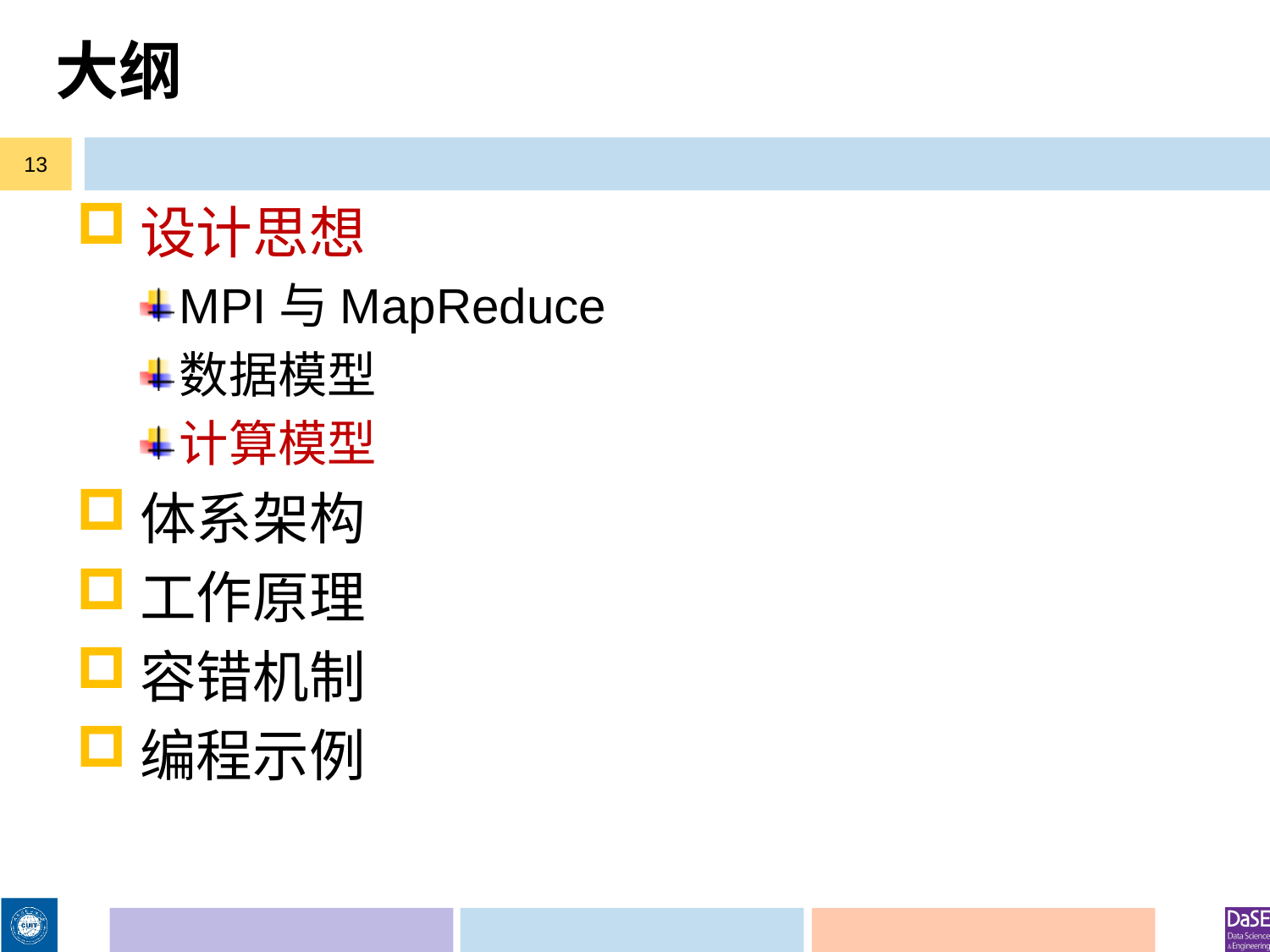

# 大纲
13
设计思想
MPI与MapReduce
数据模型
计算模型
体系架构
工作原理
容错机制
编程示例